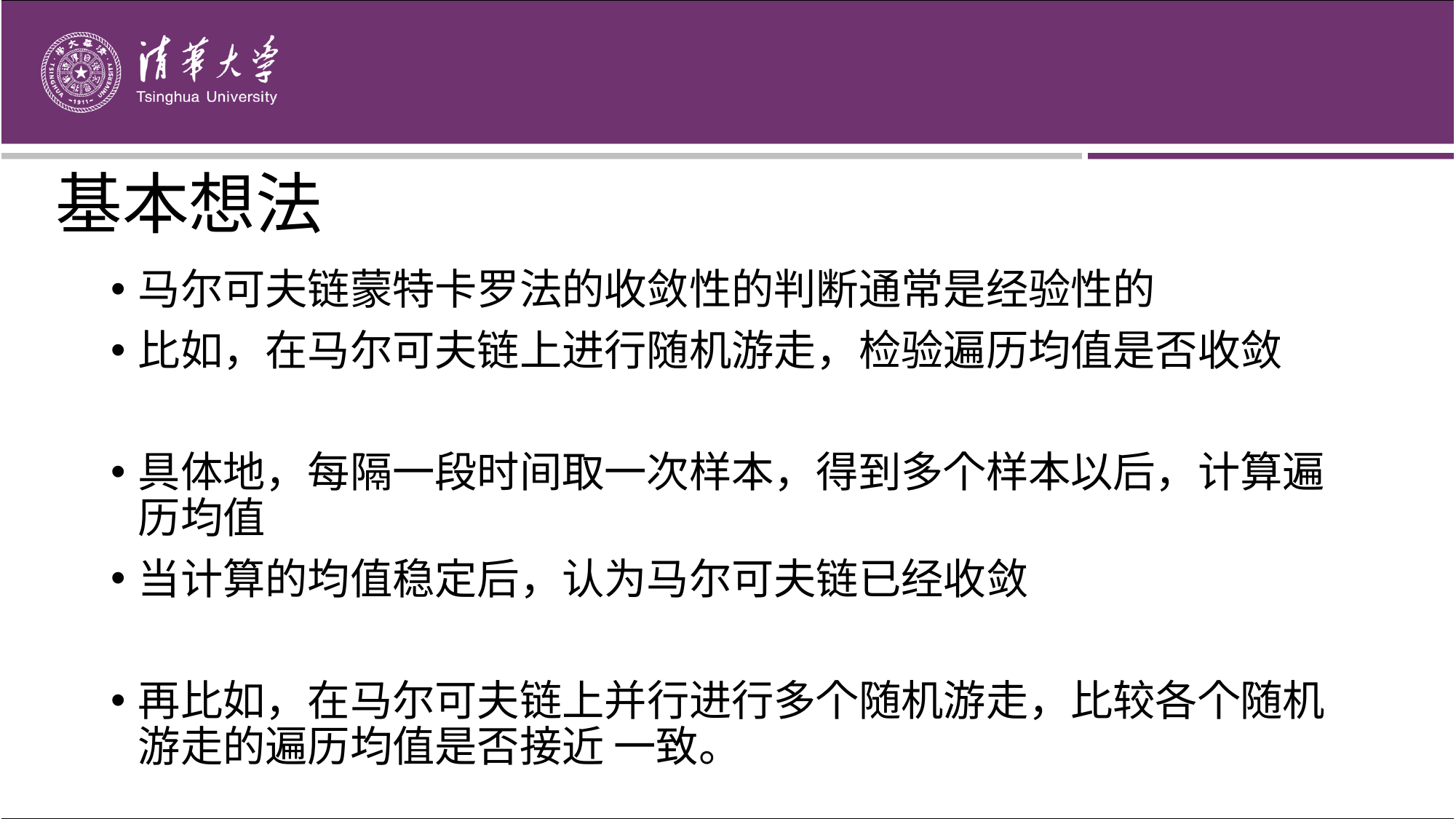

# 基本想法
马尔可夫链蒙特卡罗法的收敛性的判断通常是经验性的
比如，在马尔可夫链上进行随机游走，检验遍历均值是否收敛

具体地，每隔一段时间取一次样本，得到多个样本以后，计算遍历均值
当计算的均值稳定后，认为马尔可夫链已经收敛

再比如，在马尔可夫链上并行进行多个随机游走，比较各个随机游走的遍历均值是否接近 一致。